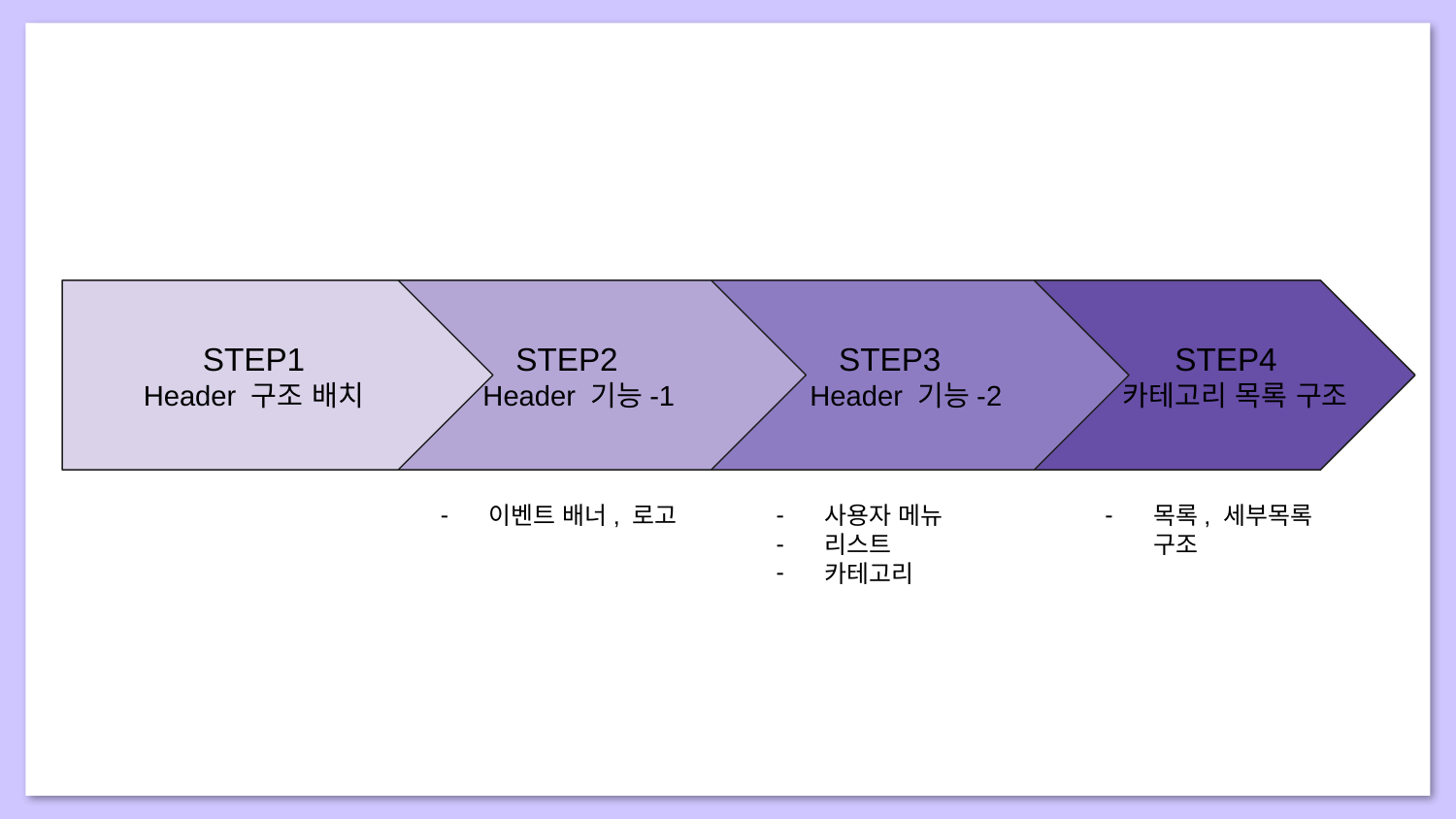

STEP1
Header 구조 배치
STEP2
   Header 기능-1
STEP3
    Header 기능-2
            STEP4
              카테고리 목록 구조
이벤트 배너, 로고
사용자 메뉴
리스트
카테고리
목록, 세부목록 구조